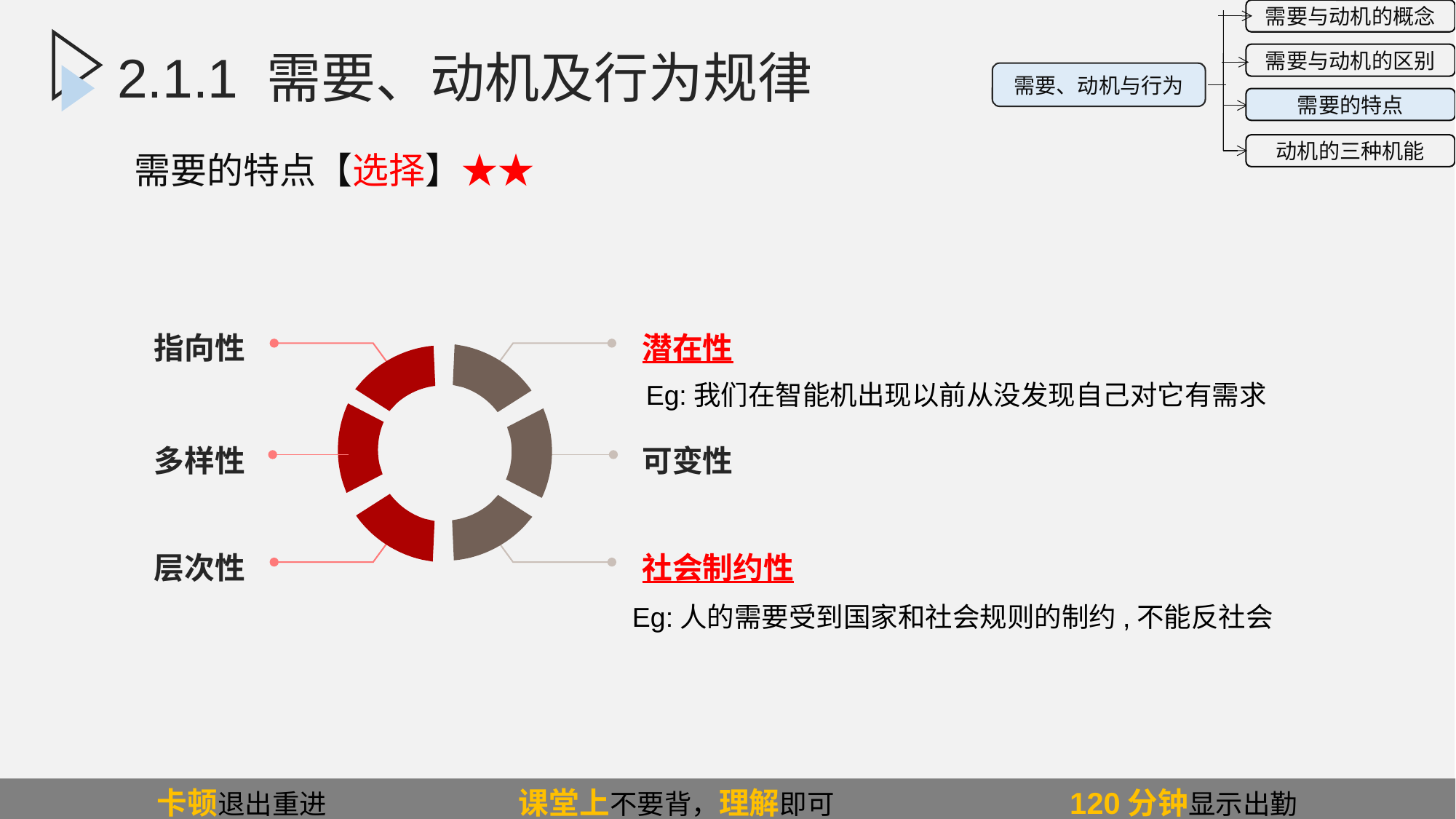

需要与动机的概念
需要与动机的区别

需要的特点
动机的三种机能
需要、动机与行为
2.1.1 需要、动机及行为规律
 需要的特点【选择】★★

指向性
潜在性

多样性
可变性

层次性
社会制约性
Eg:我们在智能机出现以前从没发现自己对它有需求

Eg:人的需要受到国家和社会规则的制约,不能反社会